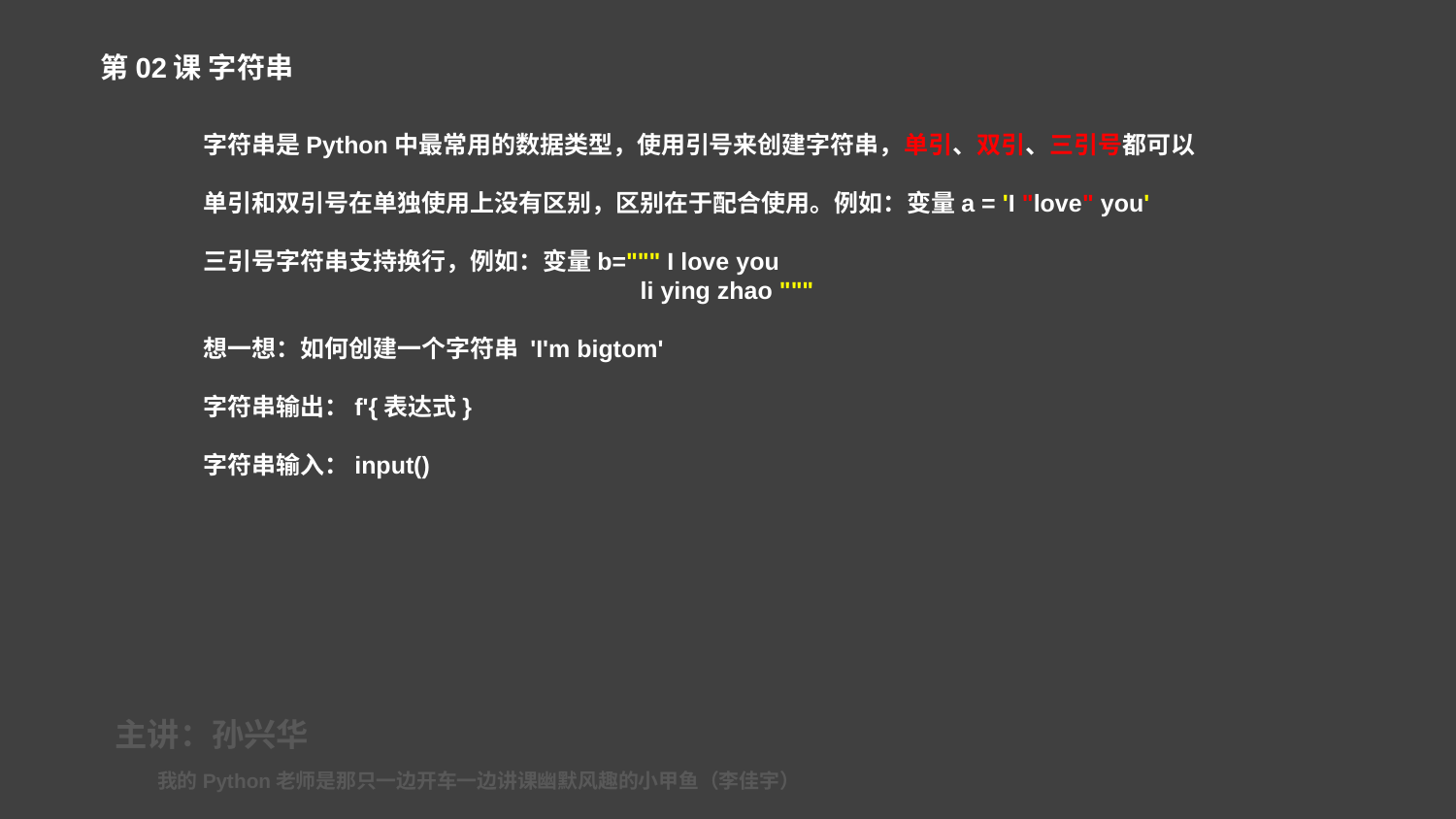

第02课 字符串
字符串是Python中最常用的数据类型，使用引号来创建字符串，单引、双引、三引号都可以

单引和双引号在单独使用上没有区别，区别在于配合使用。例如：变量a = 'I "love" you'

三引号字符串支持换行，例如：变量b=""" I love you
			li ying zhao """

想一想：如何创建一个字符串 'I'm bigtom'

字符串输出：f'{表达式}

字符串输入：input()